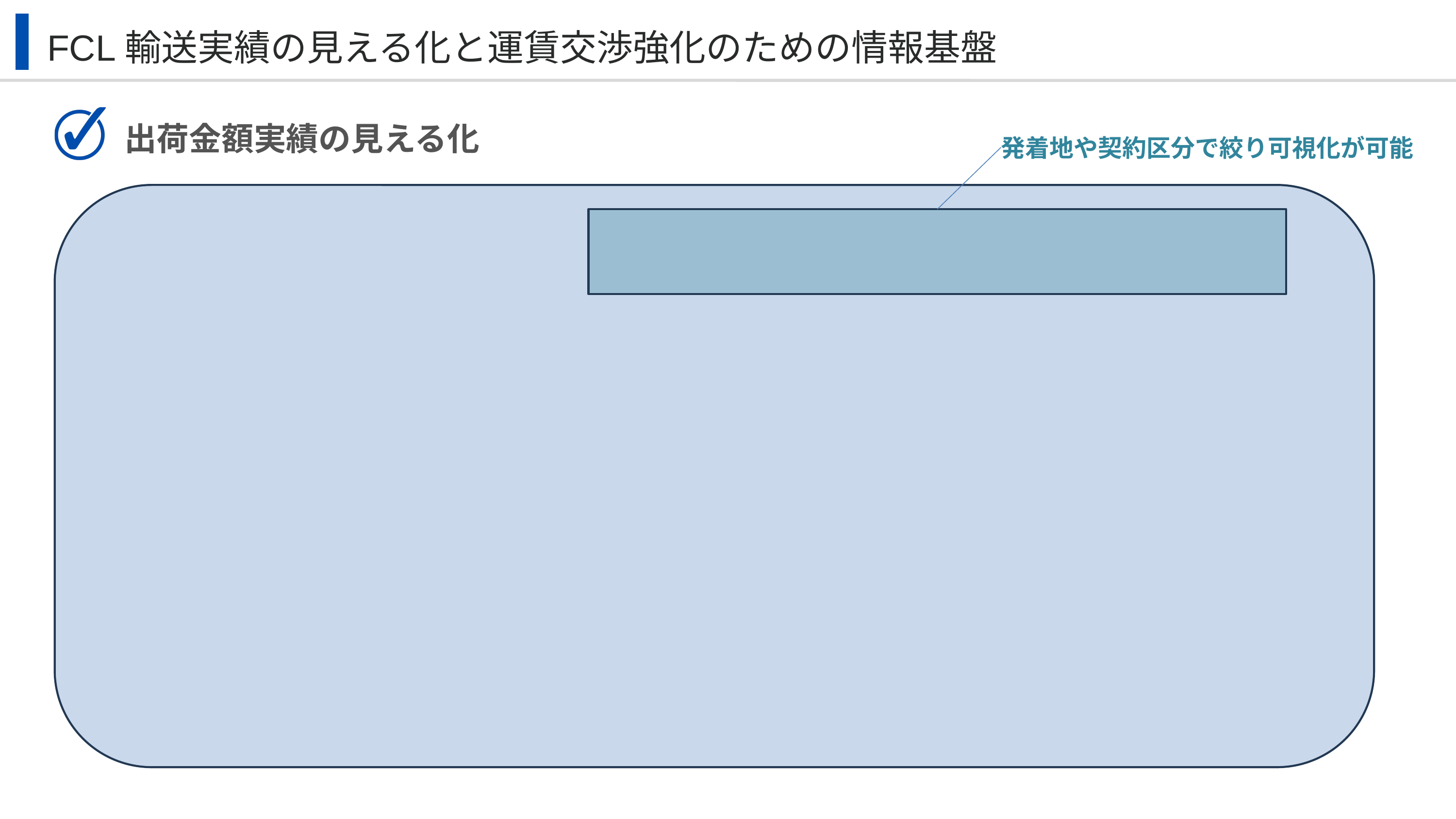

FCL輸送実績の見える化と運賃交渉強化のための情報基盤

出荷金額実績の見える化
発着地や契約区分で絞り可視化が可能